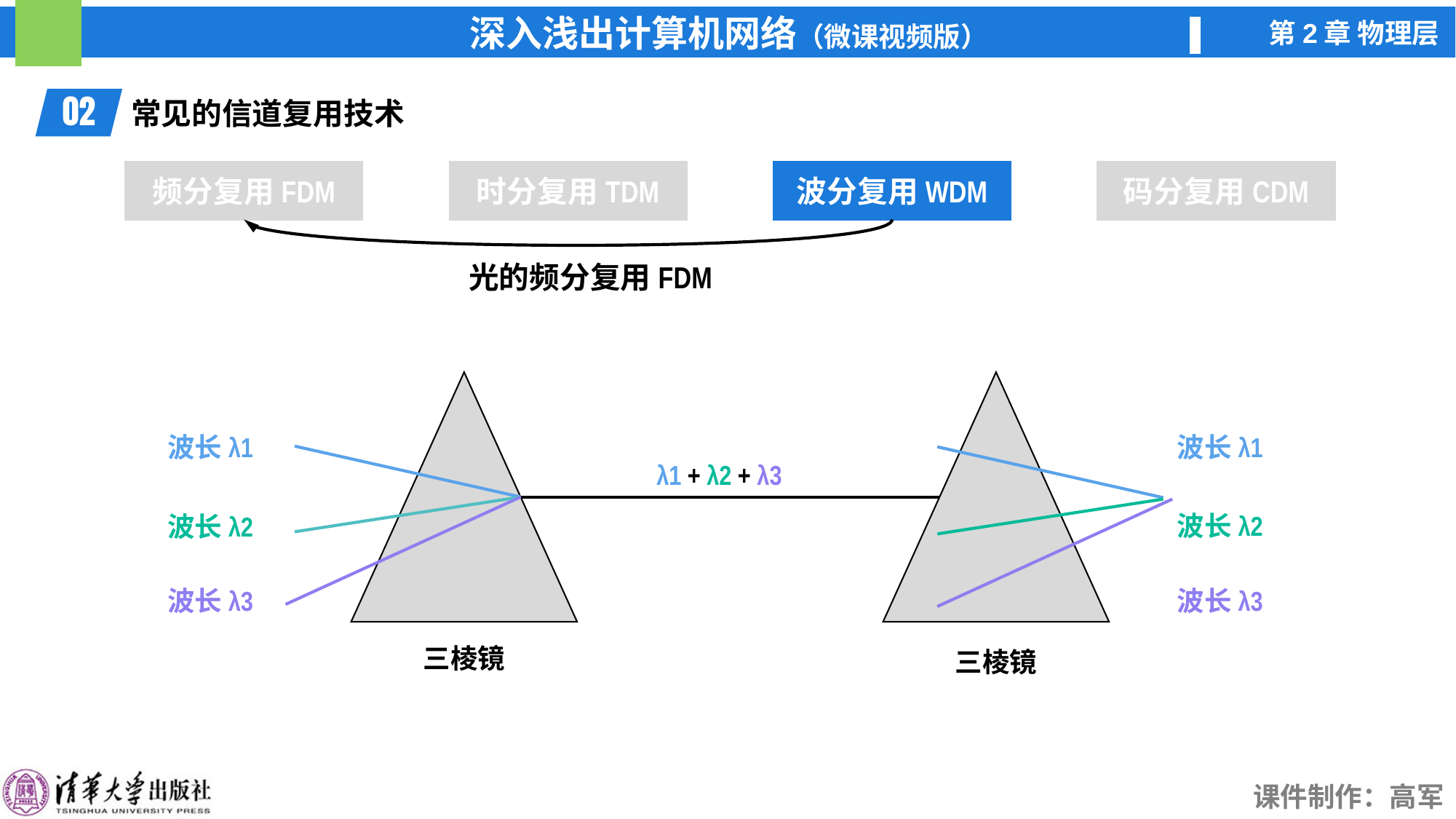

02
常见的信道复用技术
频分复用FDM
时分复用TDM
波分复用WDM
波分复用WDM
码分复用CDM
光的频分复用FDM

三棱镜
三棱镜
波长λ1
波长λ2
波长λ3
波长λ1
波长λ2
波长λ3
λ1 + λ2 + λ3